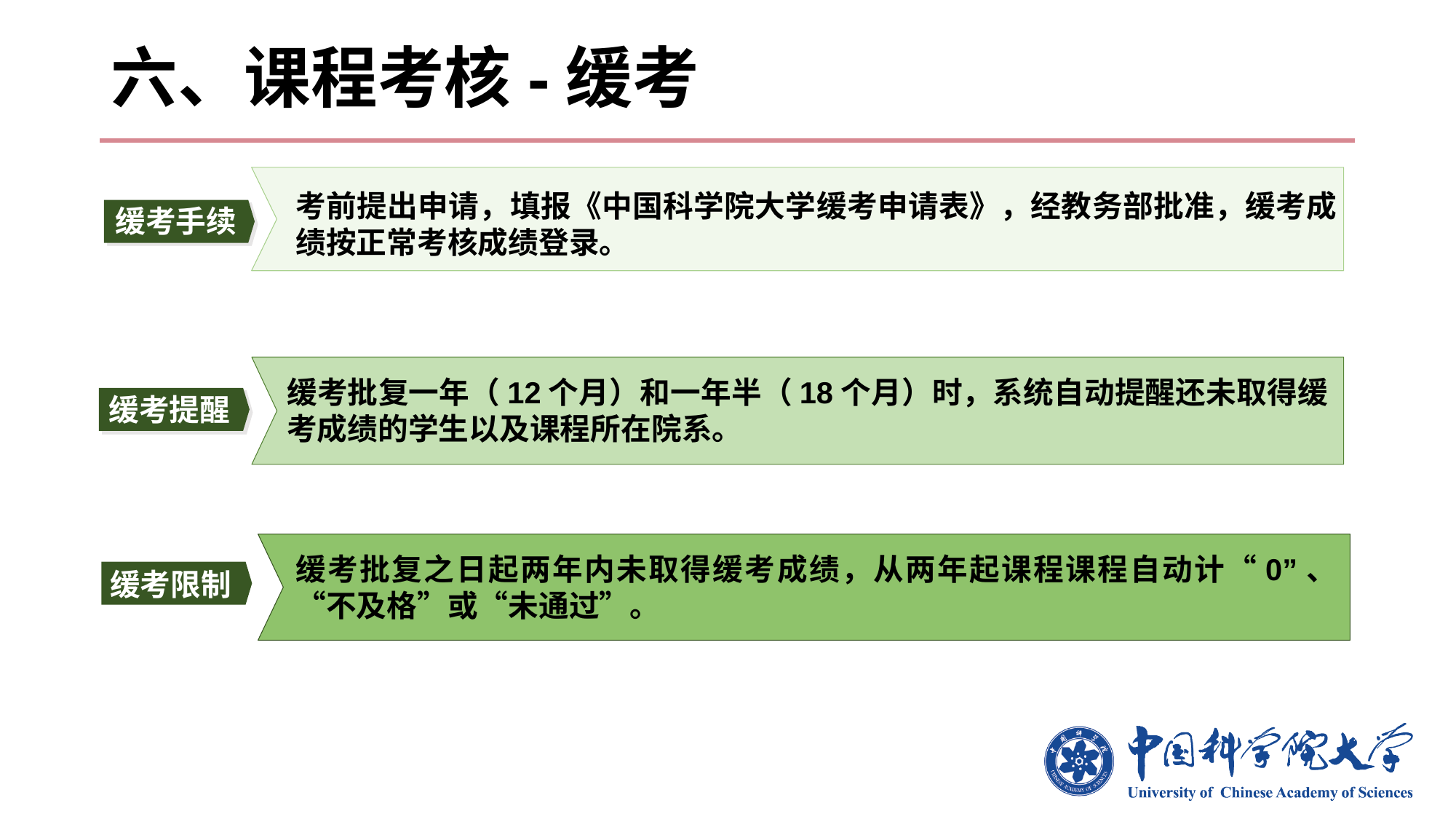

# 六、课程考核-缓考

考前提出申请，填报《中国科学院大学缓考申请表》，经教务部批准，缓考成绩按正常考核成绩登录。

缓考手续

缓考批复一年（12个月）和一年半（18个月）时，系统自动提醒还未取得缓考成绩的学生以及课程所在院系。

缓考提醒

缓考批复之日起两年内未取得缓考成绩，从两年起课程课程自动计“0”、“不及格”或“未通过”。

缓考限制